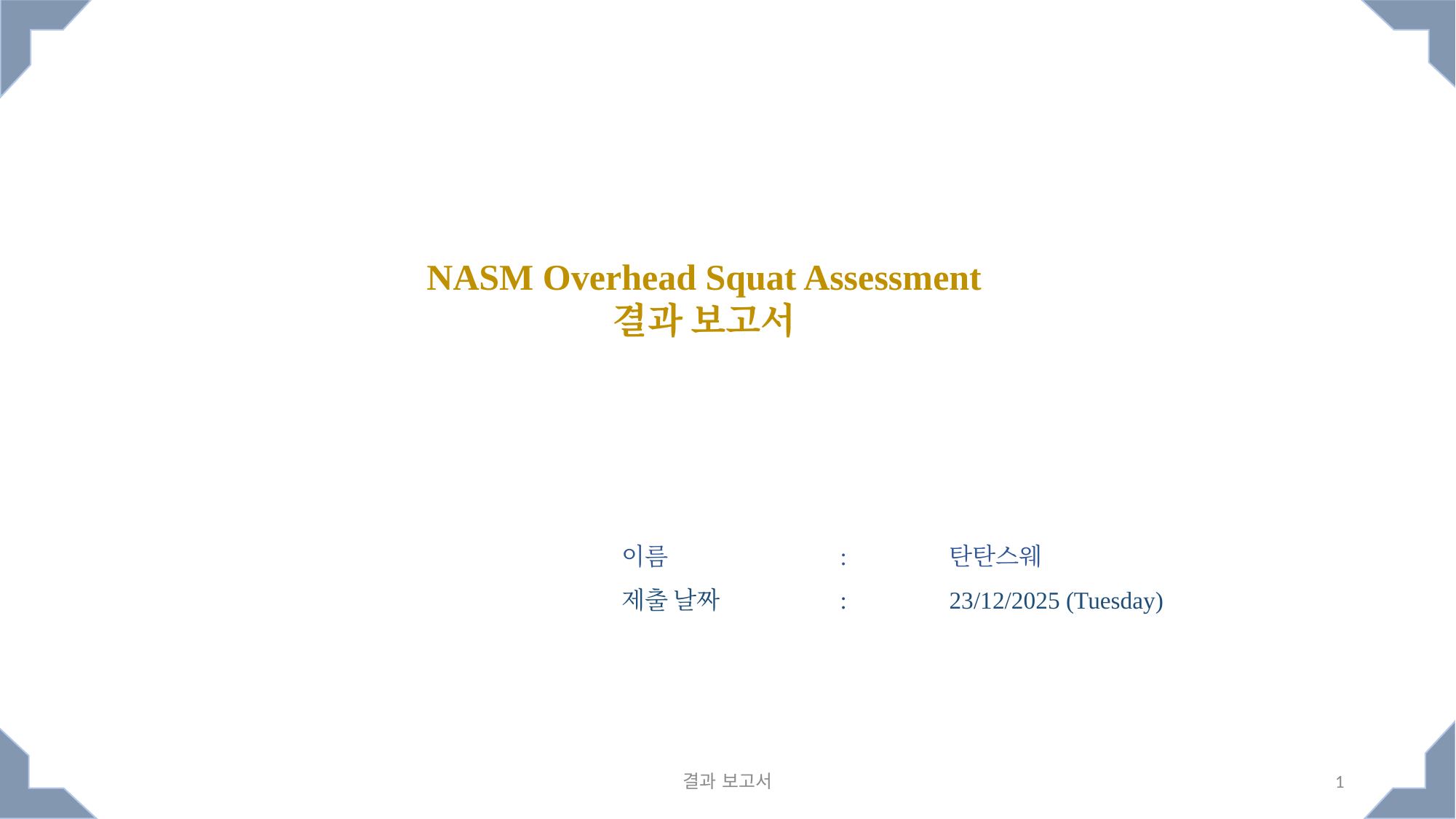

NASM Overhead Squat Assessment
결과 보고서
이름		:	탄탄스웨
제출 날짜		: 	23/12/2025 (Tuesday)

결과 보고서
1